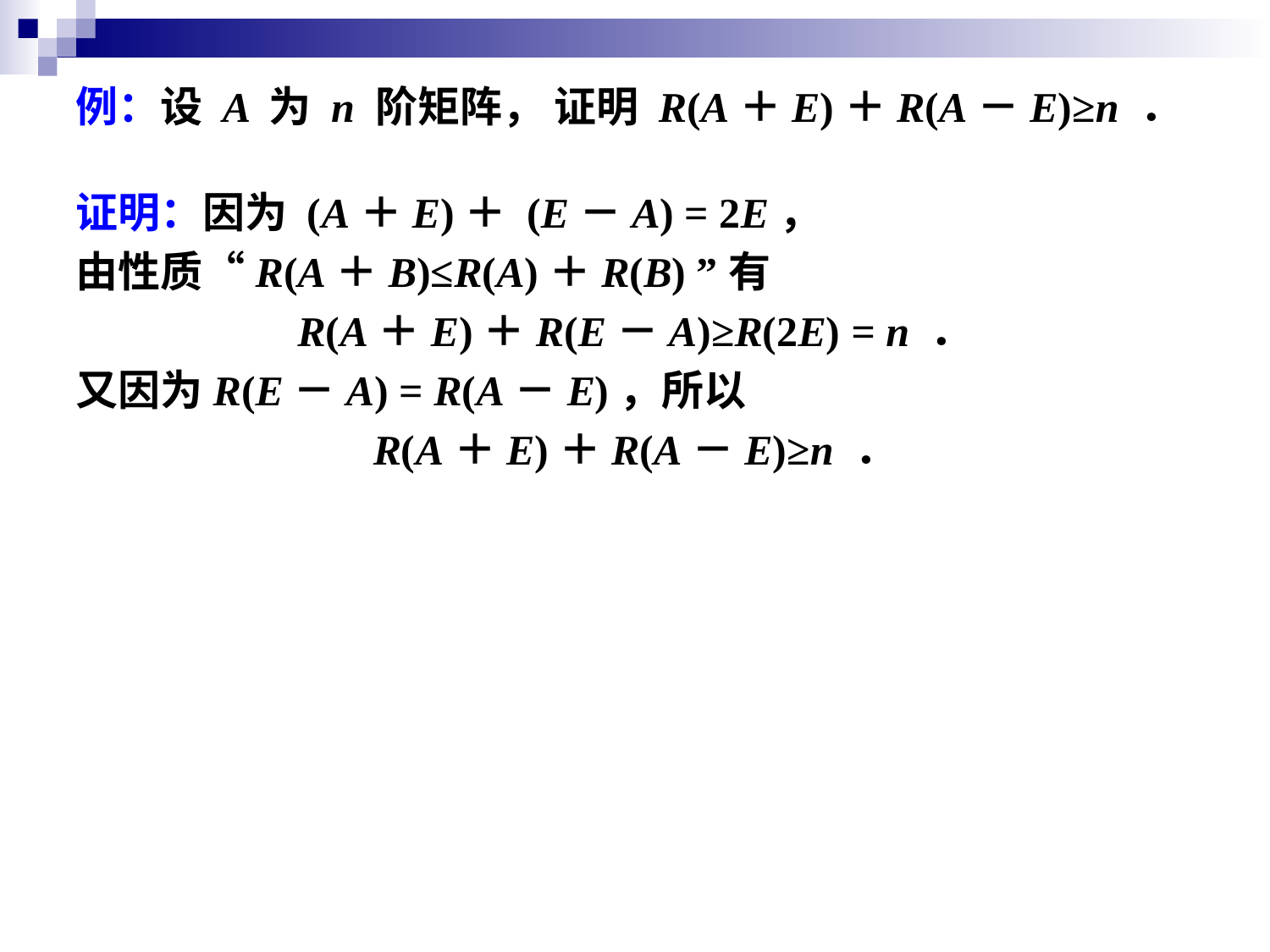

例：设 A 为 n 阶矩阵， 证明 R(A＋E)＋R(A－E)≥n ．
证明：因为 (A＋E)＋ (E－A) = 2E，
由性质“R(A＋B)≤R(A)＋R(B) ”有
R(A＋E)＋R(E－A)≥R(2E) = n ．
又因为R(E－A) = R(A－E)，所以
R(A＋E)＋R(A－E)≥n ．